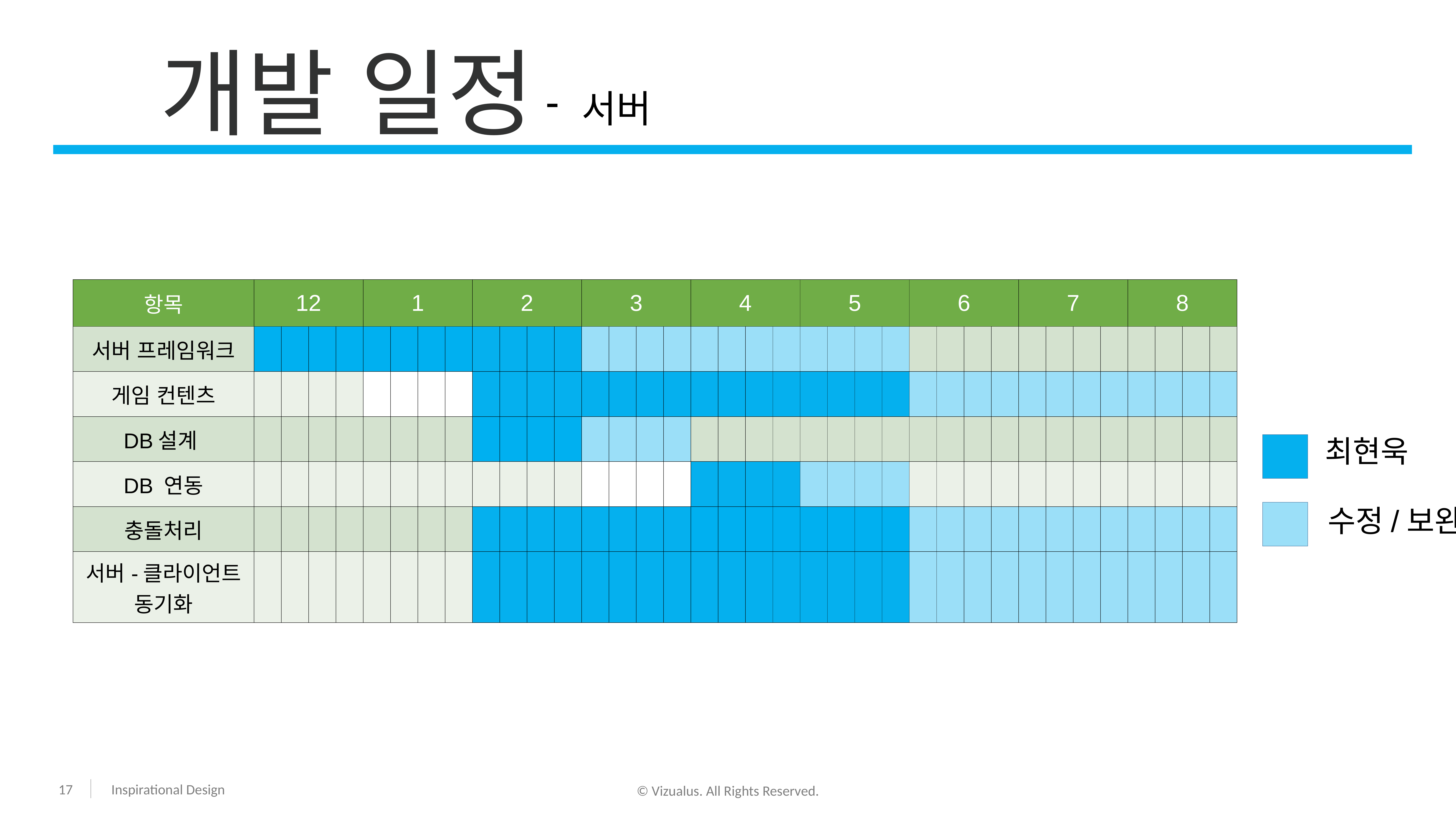

개발 일정
서버

| 항목 | 12 |  |  |  | 1 |  |  |  | 2 |  |  |  | 3 |  |  |  | 4 |  |  |  | 5 |  |  |  | 6 |  |  |  | 7 |  |  |  | 8 |  |  |  |
| --- | --- | --- | --- | --- | --- | --- | --- | --- | --- | --- | --- | --- | --- | --- | --- | --- | --- | --- | --- | --- | --- | --- | --- | --- | --- | --- | --- | --- | --- | --- | --- | --- | --- | --- | --- | --- |
| 서버 프레임워크 |  |  |  |  |  |  |  |  |  |  |  |  |  |  |  |  |  |  |  |  |  |  |  |  |  |  |  |  |  |  |  |  |  |  |  |  |
| 게임 컨텐츠 |  |  |  |  |  |  |  |  |  |  |  |  |  |  |  |  |  |  |  |  |  |  |  |  |  |  |  |  |  |  |  |  |  |  |  |  |
| DB설계 |  |  |  |  |  |  |  |  |  |  |  |  |  |  |  |  |  |  |  |  |  |  |  |  |  |  |  |  |  |  |  |  |  |  |  |  |
| DB 연동 |  |  |  |  |  |  |  |  |  |  |  |  |  |  |  |  |  |  |  |  |  |  |  |  |  |  |  |  |  |  |  |  |  |  |  |  |
| 충돌처리 |  |  |  |  |  |  |  |  |  |  |  |  |  |  |  |  |  |  |  |  |  |  |  |  |  |  |  |  |  |  |  |  |  |  |  |  |
| 서버-클라이언트 동기화 |  |  |  |  |  |  |  |  |  |  |  |  |  |  |  |  |  |  |  |  |  |  |  |  |  |  |  |  |  |  |  |  |  |  |  |  |
최현욱

수정/보완

17
© Vizualus. All Rights Reserved.